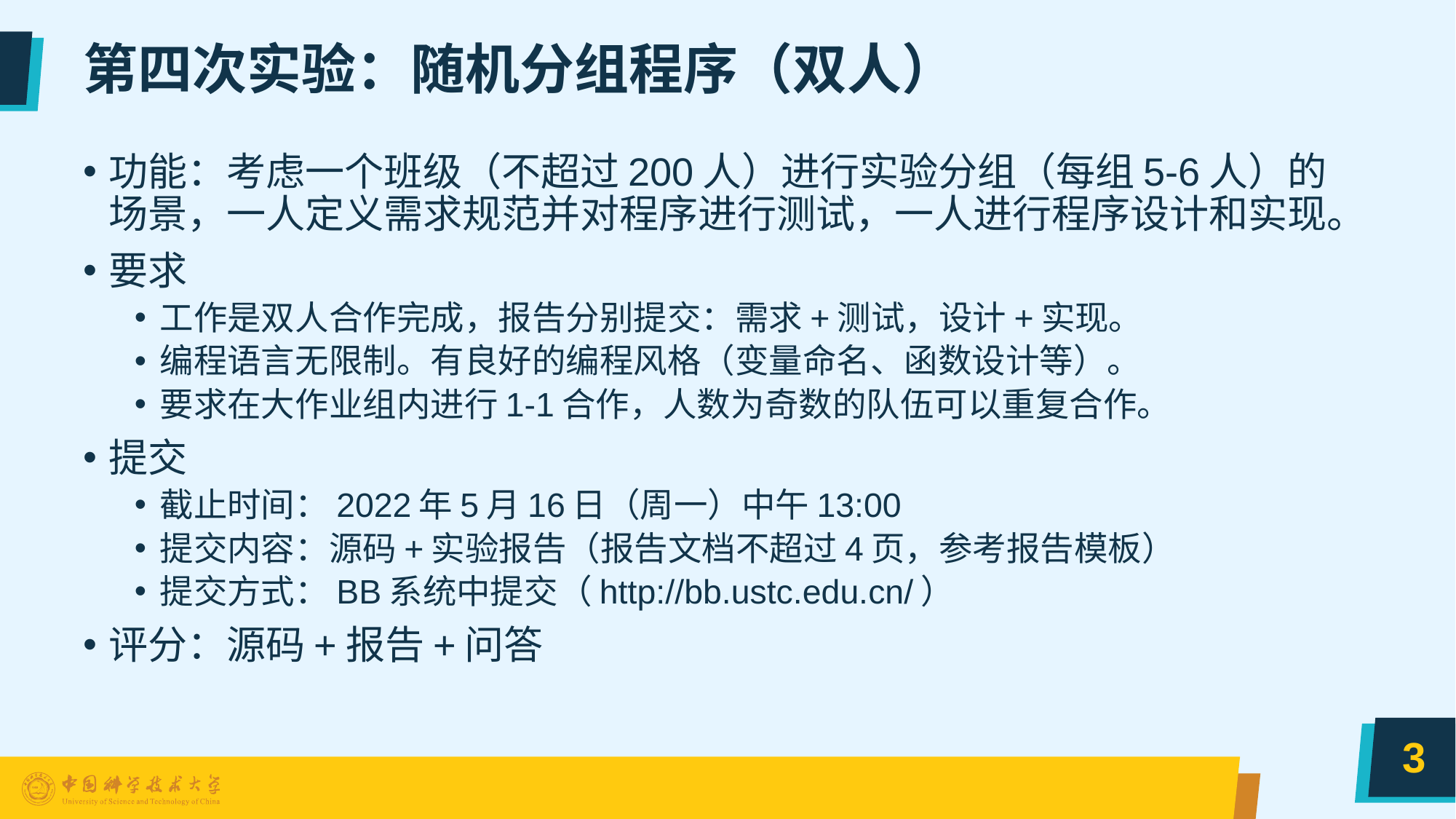

# 第四次实验：随机分组程序（双人）
功能：考虑一个班级（不超过200人）进行实验分组（每组5-6人）的场景，一人定义需求规范并对程序进行测试，一人进行程序设计和实现。
要求
工作是双人合作完成，报告分别提交：需求+测试，设计+实现。
编程语言无限制。有良好的编程风格（变量命名、函数设计等）。
要求在大作业组内进行1-1合作，人数为奇数的队伍可以重复合作。
提交
截止时间：2022年5月16日（周一）中午13:00
提交内容：源码+实验报告（报告文档不超过4页，参考报告模板）
提交方式：BB系统中提交（http://bb.ustc.edu.cn/）
评分：源码+报告+问答
3